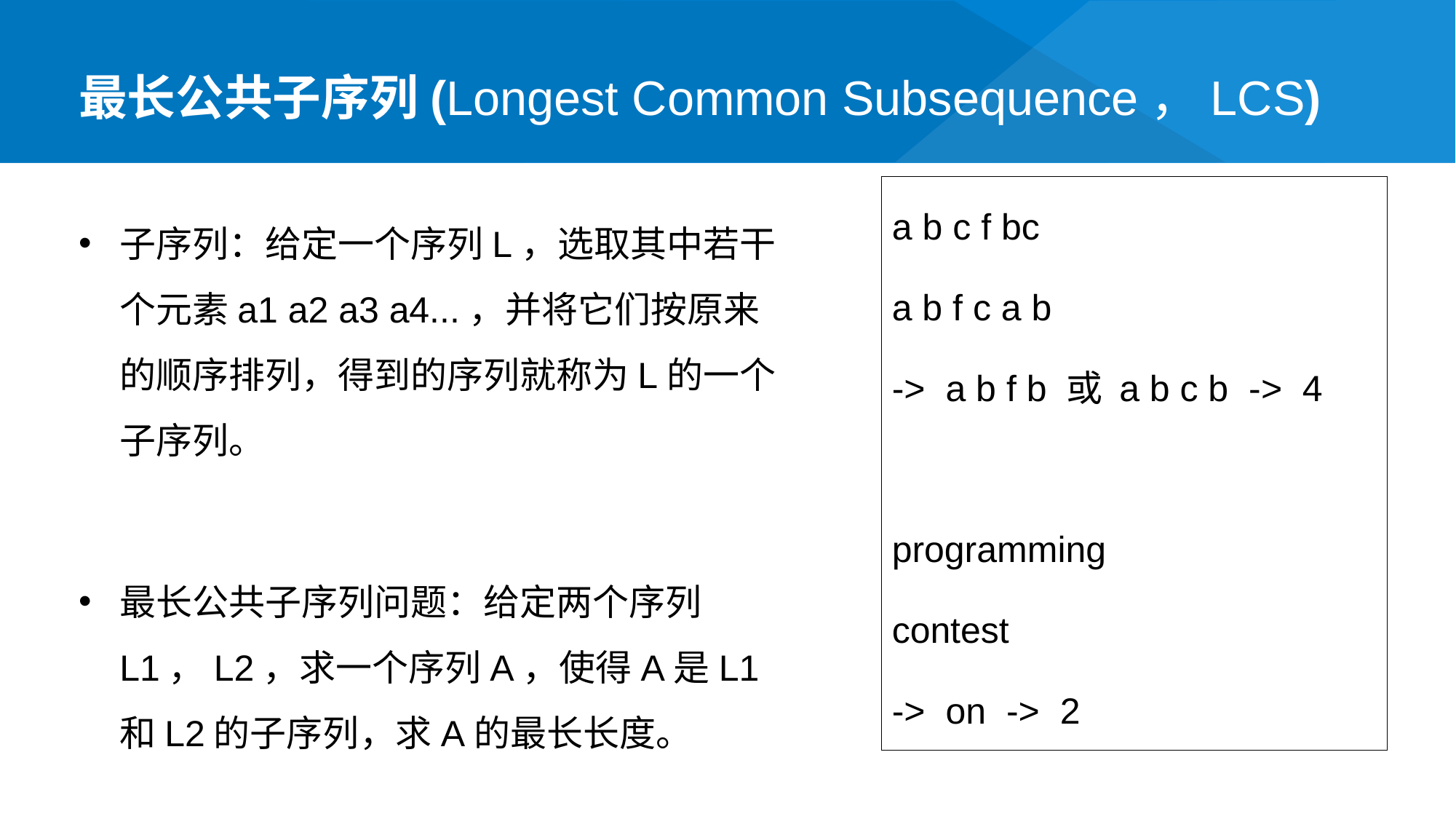

最长公共子序列(Longest Common Subsequence，LCS)
a b c f bc
a b f c a b
->  a b f b 或 a b c b  ->  4

programming
contest
->  on  ->  2
子序列：给定一个序列L，选取其中若干个元素a1 a2 a3 a4...，并将它们按原来的顺序排列，得到的序列就称为L的一个子序列。

最长公共子序列问题：给定两个序列L1，L2，求一个序列A，使得A是L1和L2的子序列，求A的最长长度。